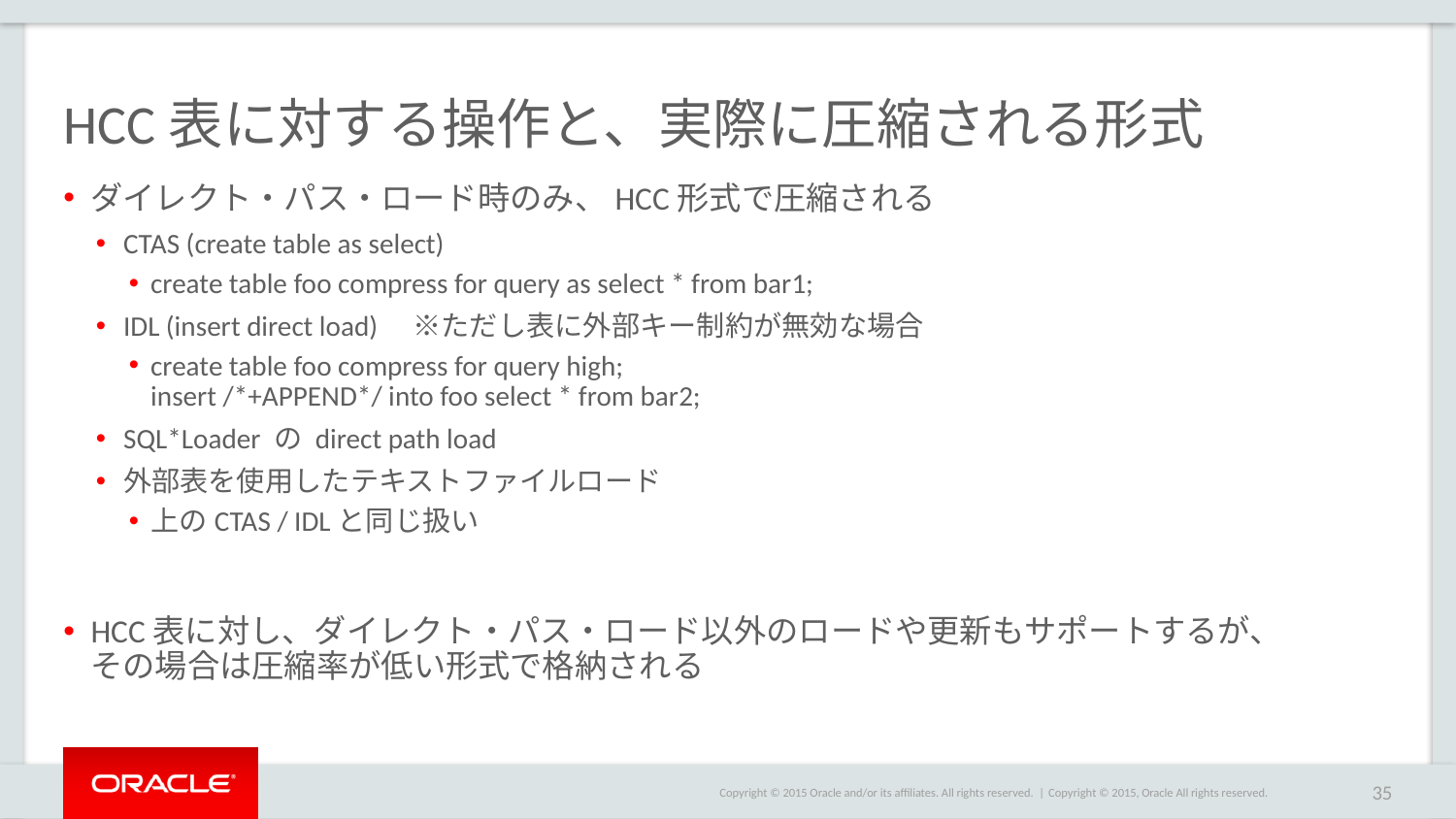

# HCC表に対する操作と、実際に圧縮される形式
ダイレクト・パス・ロード時のみ、HCC形式で圧縮される
CTAS (create table as select)
create table foo compress for query as select * from bar1;
IDL (insert direct load)　※ただし表に外部キー制約が無効な場合
create table foo compress for query high;　　
insert /*+APPEND*/ into foo select * from bar2;
SQL*Loader の direct path load
外部表を使用したテキストファイルロード
上のCTAS / IDLと同じ扱い

HCC表に対し、ダイレクト・パス・ロード以外のロードや更新もサポートするが、
その場合は圧縮率が低い形式で格納される
Copyright © 2015, Oracle All rights reserved.
35